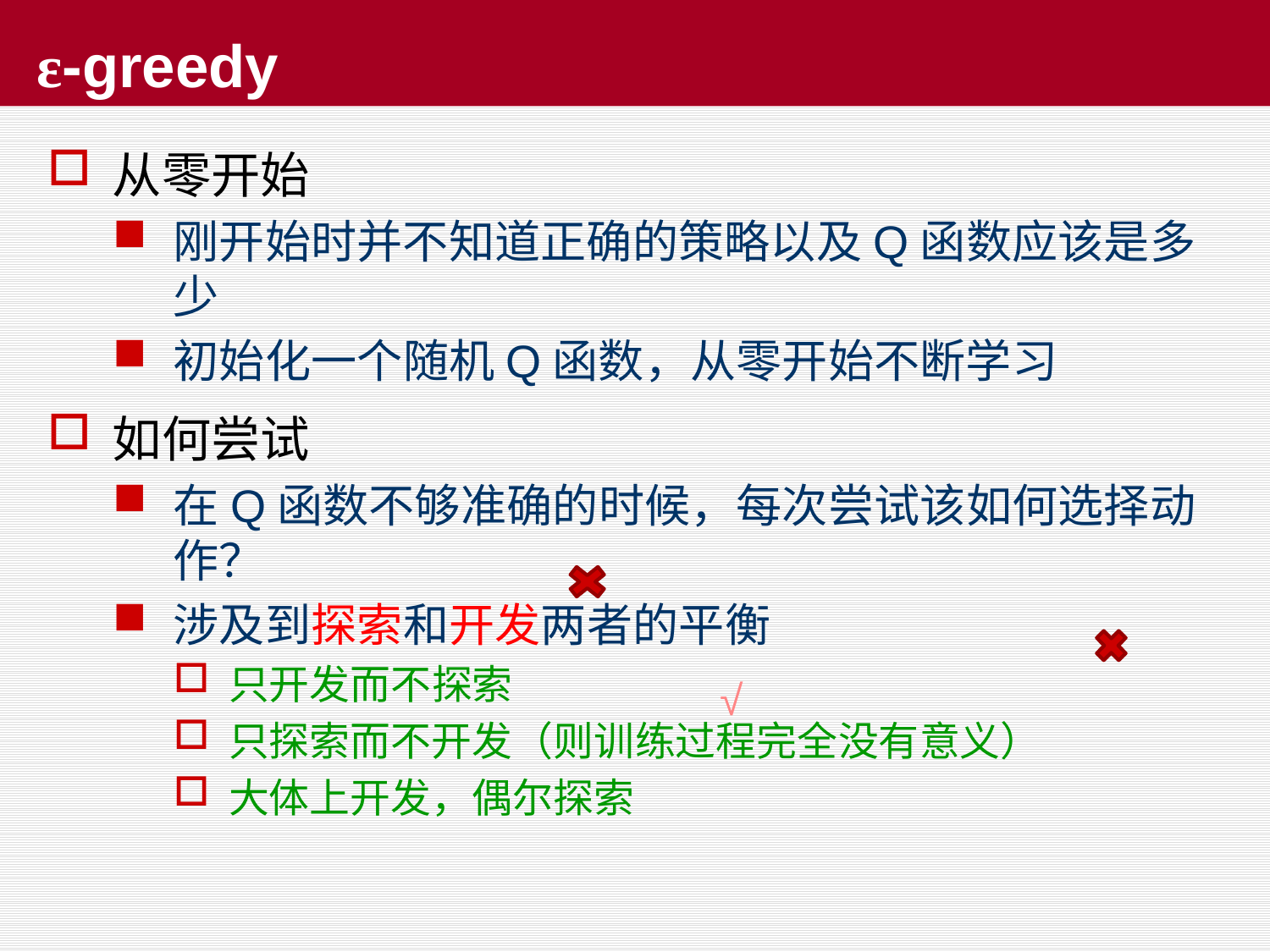

# ε-greedy
从零开始
刚开始时并不知道正确的策略以及Q函数应该是多少
初始化一个随机Q函数，从零开始不断学习
如何尝试
在Q函数不够准确的时候，每次尝试该如何选择动作？
涉及到探索和开发两者的平衡
只开发而不探索
只探索而不开发（则训练过程完全没有意义）
大体上开发，偶尔探索

√